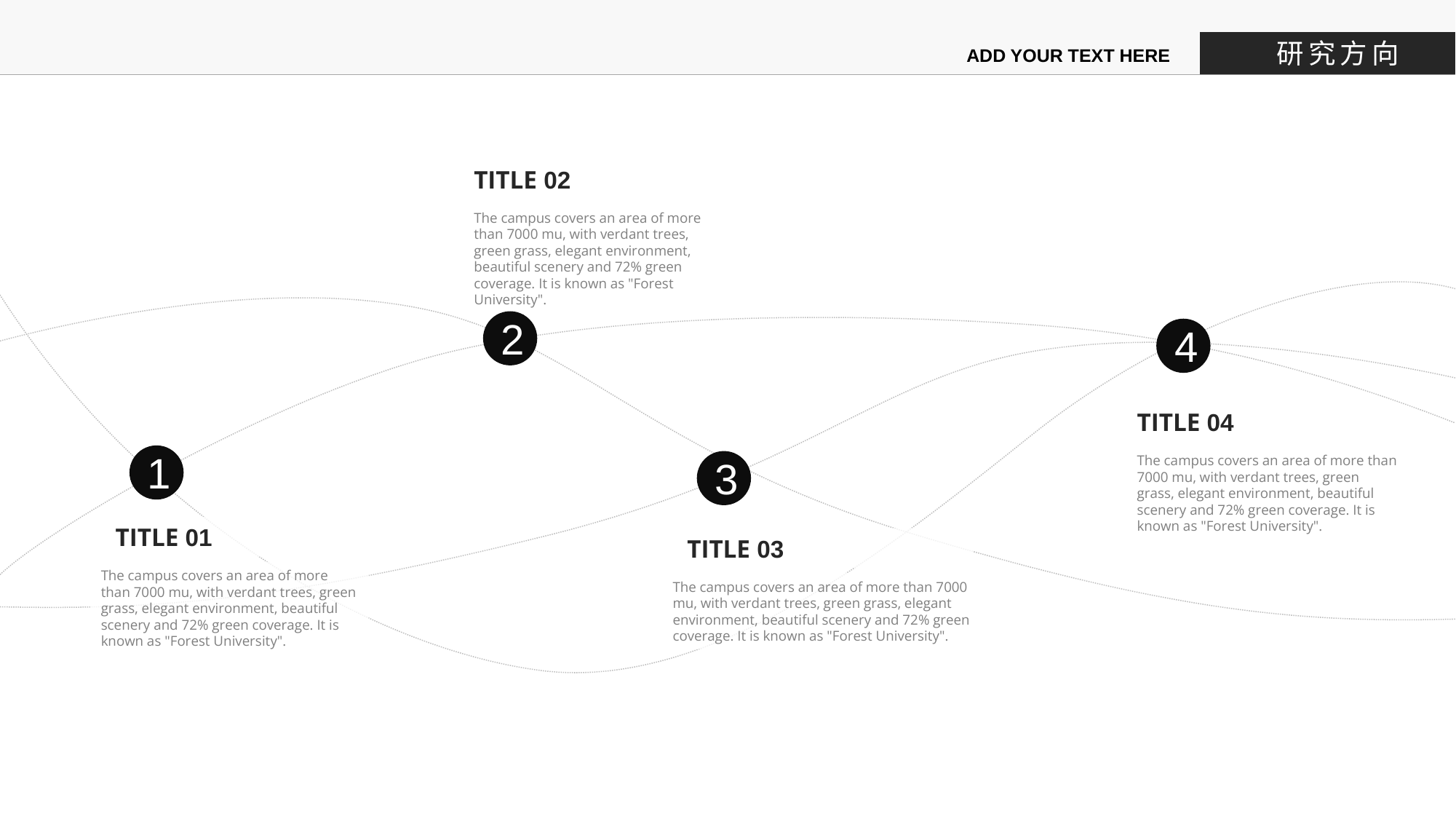

研究方向
ADD YOUR TEXT HERE
TITLE 02
The campus covers an area of more than 7000 mu, with verdant trees, green grass, elegant environment, beautiful scenery and 72% green coverage. It is known as "Forest University".

2

4

TITLE 04
1

3
The campus covers an area of more than 7000 mu, with verdant trees, green grass, elegant environment, beautiful scenery and 72% green coverage. It is known as "Forest University".

TITLE 01
TITLE 03
The campus covers an area of more than 7000 mu, with verdant trees, green grass, elegant environment, beautiful scenery and 72% green coverage. It is known as "Forest University".
The campus covers an area of more than 7000 mu, with verdant trees, green grass, elegant environment, beautiful scenery and 72% green coverage. It is known as "Forest University".